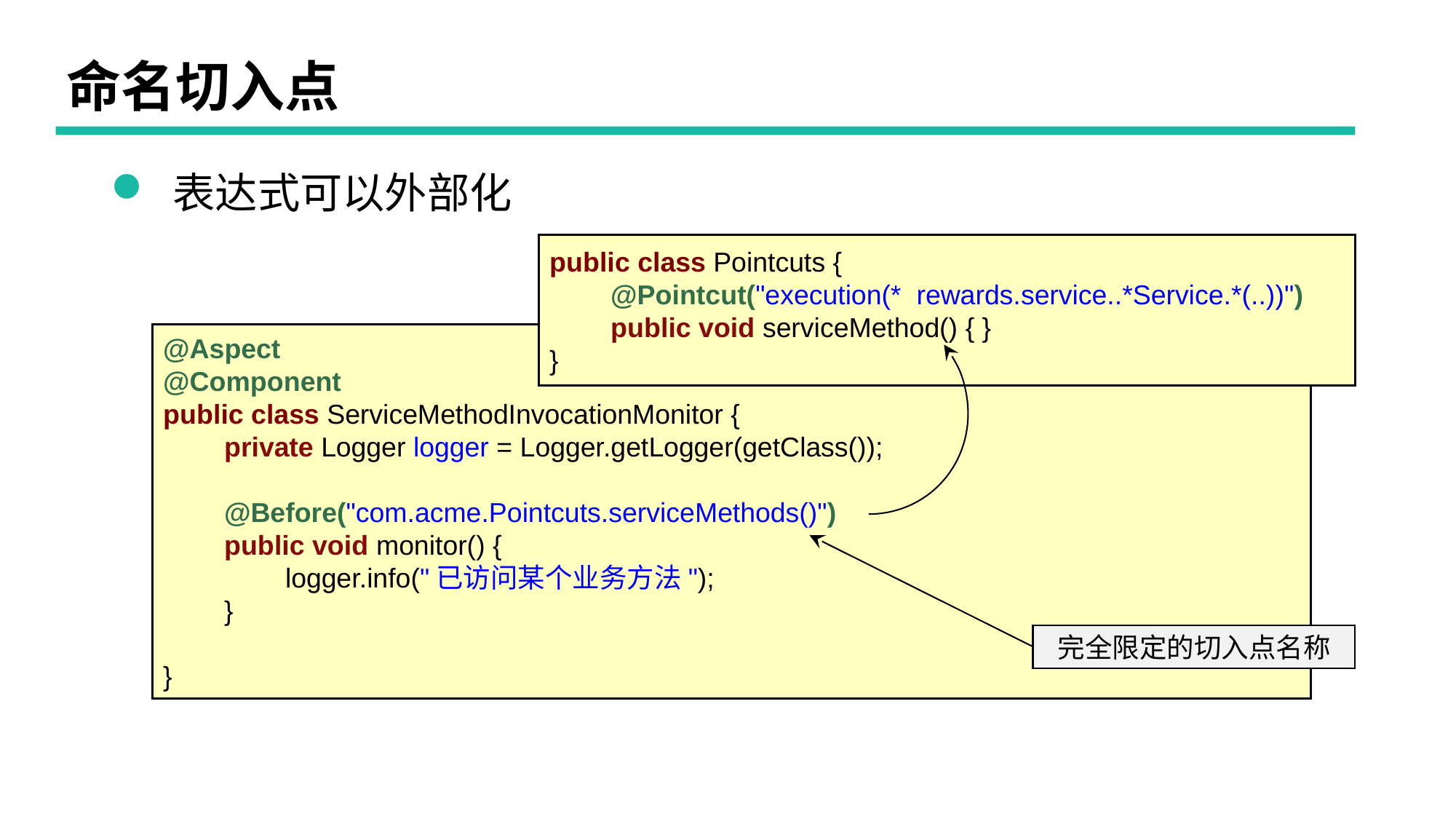

# 命名切入点
 表达式可以外部化
public class Pointcuts {
        @Pointcut("execution(*  rewards.service..*Service.*(..))")
        public void serviceMethod() { }
}

@Aspect
@Component
public class ServiceMethodInvocationMonitor {
        private Logger logger = Logger.getLogger(getClass());

        @Before("com.acme.Pointcuts.serviceMethods()")
        public void monitor() {
                logger.info("已访问某个业务方法");
        }

}
完全限定的切入点名称